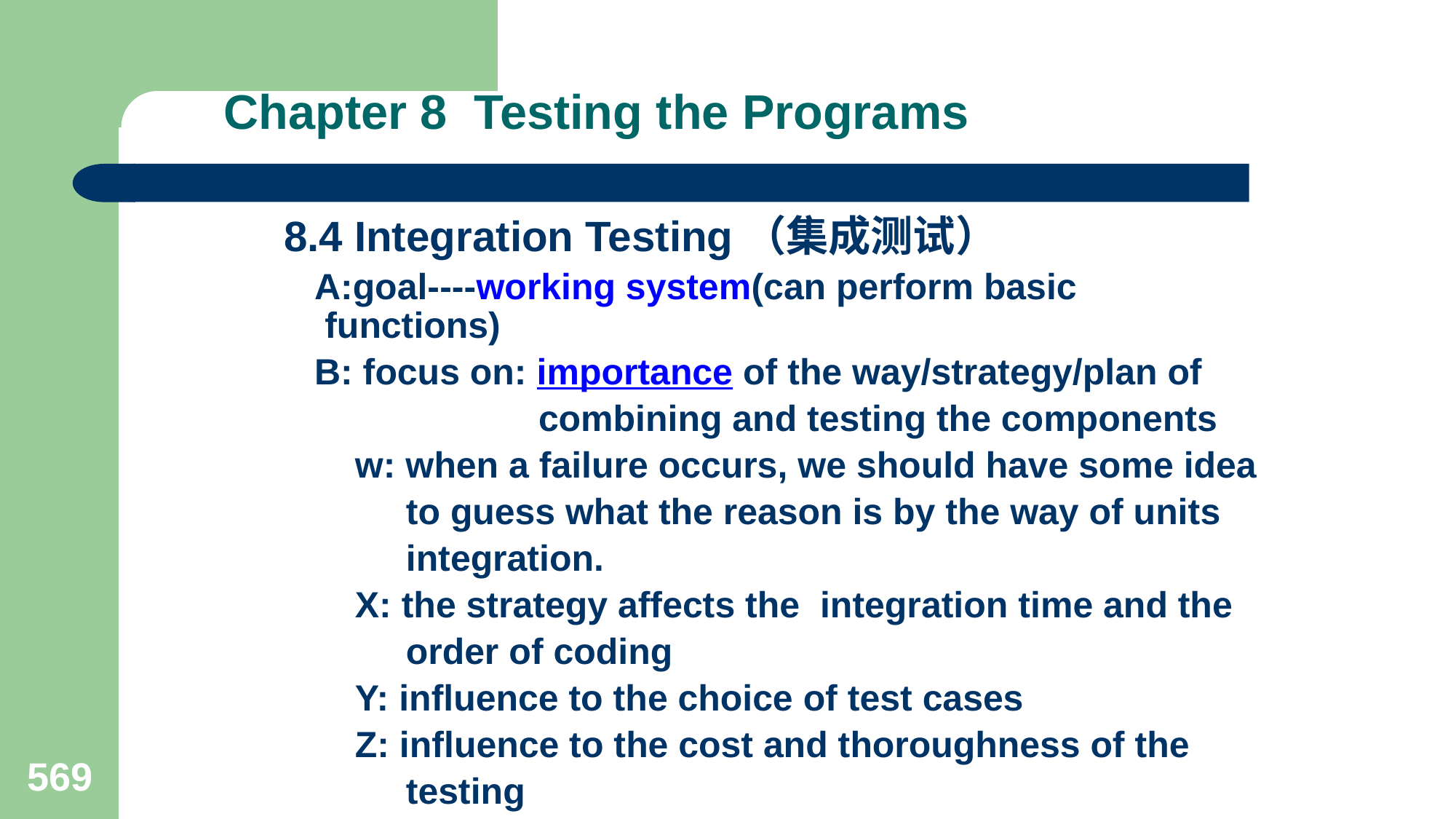

# Chapter 8  Testing the Programs
8.4 Integration Testing（集成测试）
   A:goal----working system(can perform basic functions)
   B: focus on: importance of the way/strategy/plan of
                         combining and testing the components
       w: when a failure occurs, we should have some idea
            to guess what the reason is by the way of units
            integration.
       X: the strategy affects the  integration time and the
            order of coding
       Y: influence to the choice of test cases
       Z: influence to the cost and thoroughness of the
            testing
569